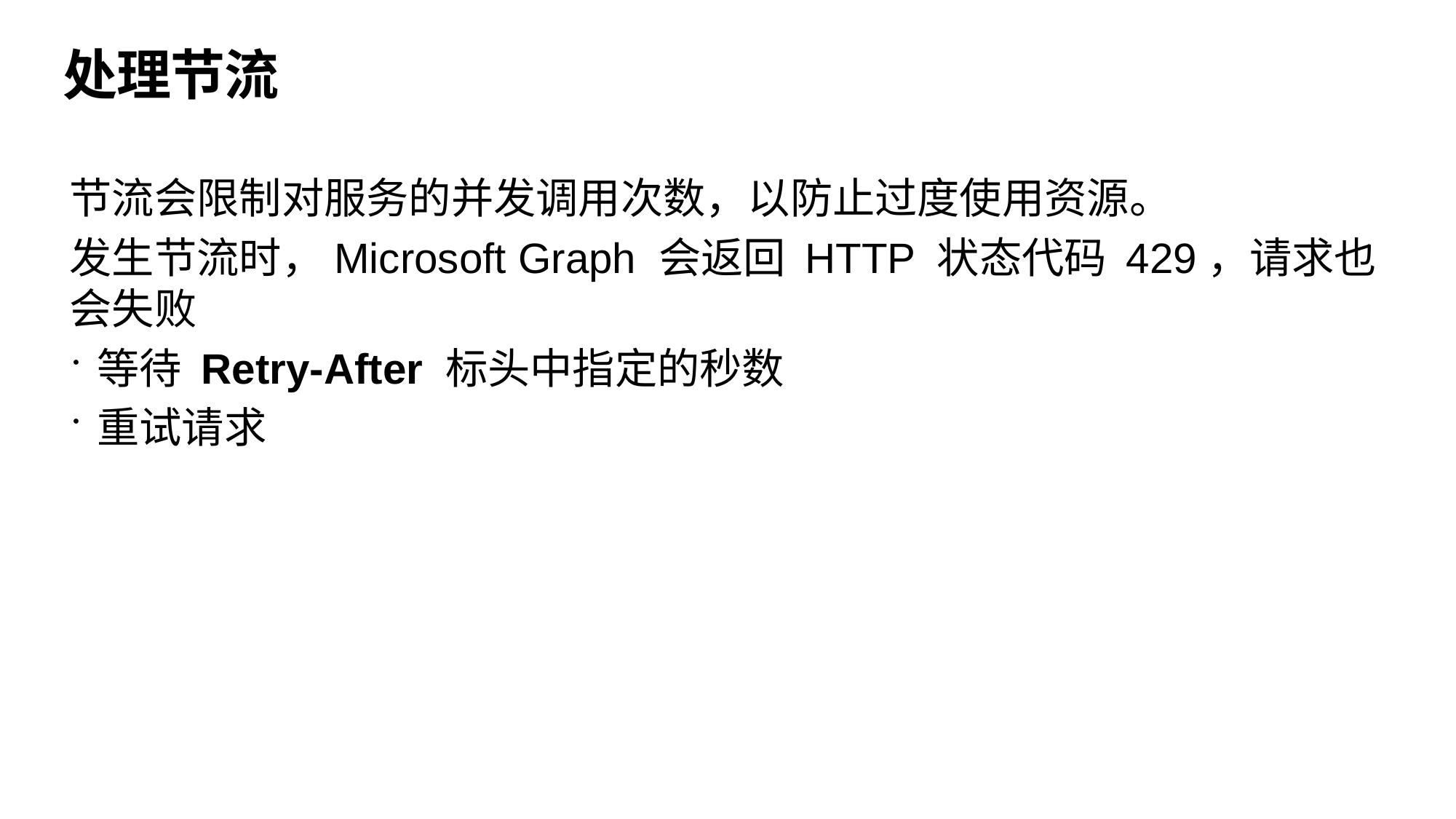

# 处理节流
节流会限制对服务的并发调用次数，以防止过度使用资源。
发生节流时，Microsoft Graph 会返回 HTTP 状态代码 429，请求也会失败
等待 Retry-After 标头中指定的秒数
重试请求